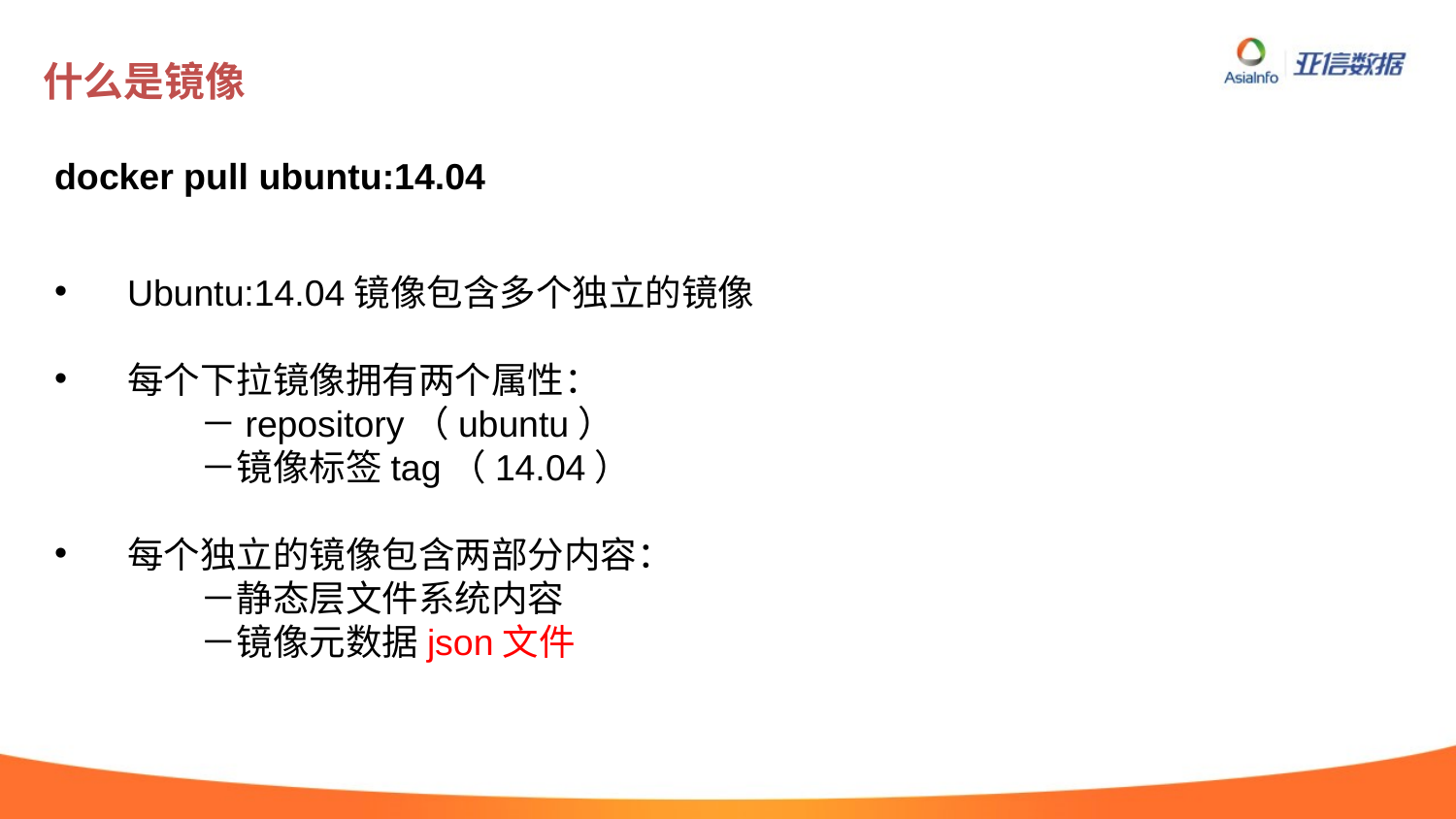

# 什么是镜像
docker pull ubuntu:14.04
Ubuntu:14.04镜像包含多个独立的镜像

每个下拉镜像拥有两个属性：
	－repository（ubuntu）
	－镜像标签tag（14.04）

每个独立的镜像包含两部分内容：
	－静态层文件系统内容
	－镜像元数据json文件